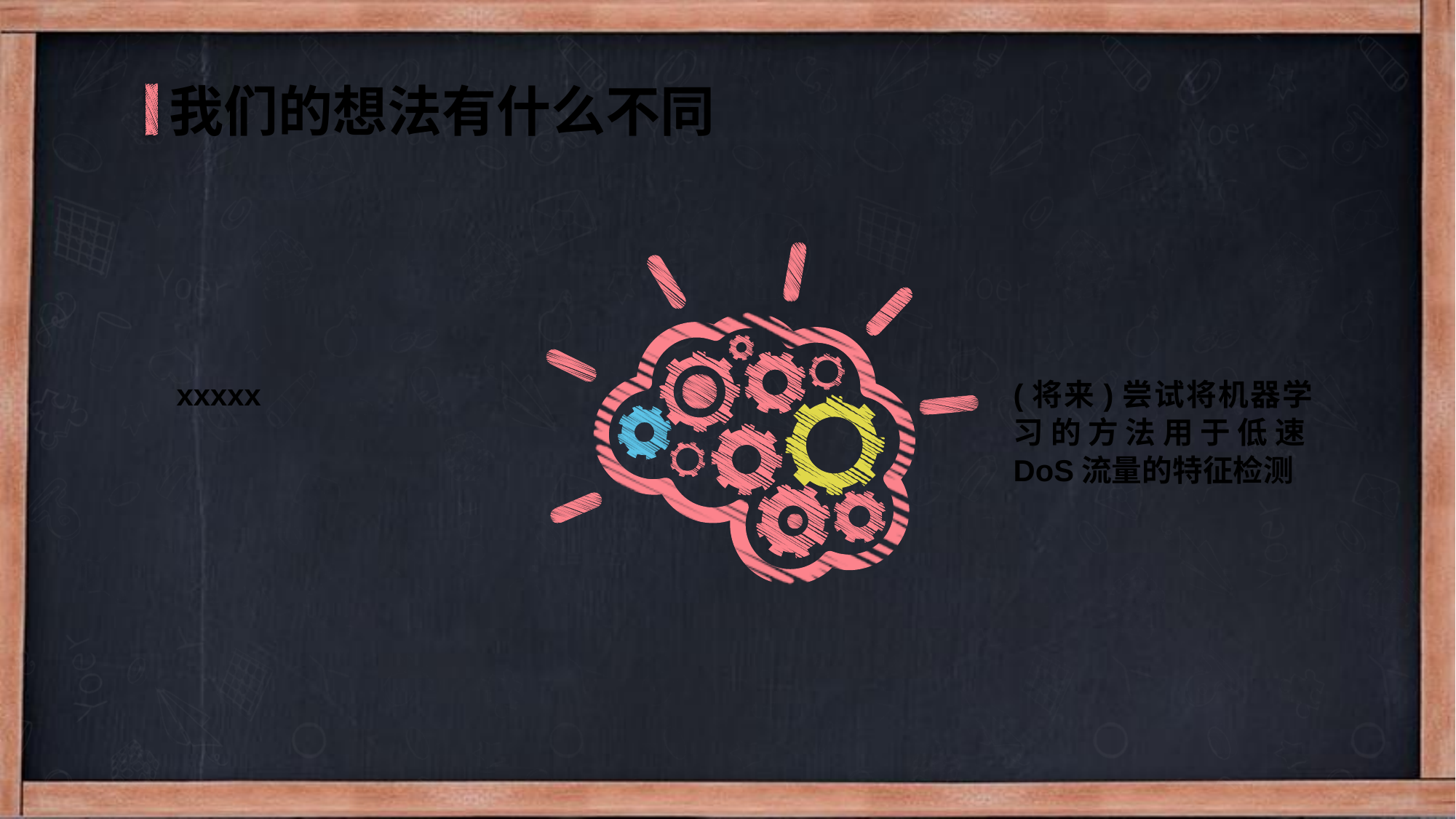

我们的想法有什么不同

xxxxx
(将来)尝试将机器学习的方法用于低速DoS流量的特征检测